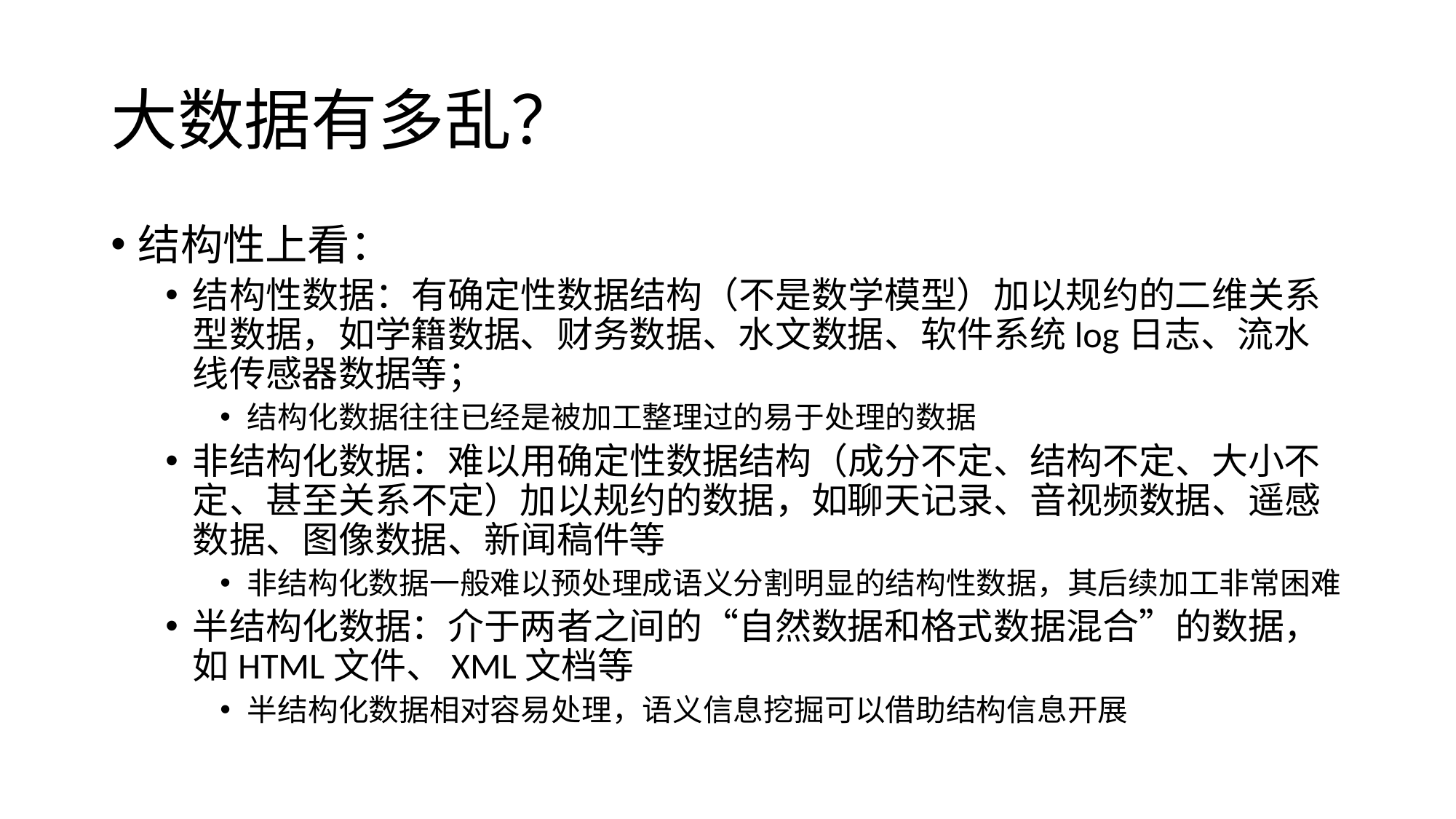

# 大数据有多乱？
结构性上看：
结构性数据：有确定性数据结构（不是数学模型）加以规约的二维关系型数据，如学籍数据、财务数据、水文数据、软件系统log日志、流水线传感器数据等；
结构化数据往往已经是被加工整理过的易于处理的数据
非结构化数据：难以用确定性数据结构（成分不定、结构不定、大小不定、甚至关系不定）加以规约的数据，如聊天记录、音视频数据、遥感数据、图像数据、新闻稿件等
非结构化数据一般难以预处理成语义分割明显的结构性数据，其后续加工非常困难
半结构化数据：介于两者之间的“自然数据和格式数据混合”的数据，如HTML文件、XML文档等
半结构化数据相对容易处理，语义信息挖掘可以借助结构信息开展